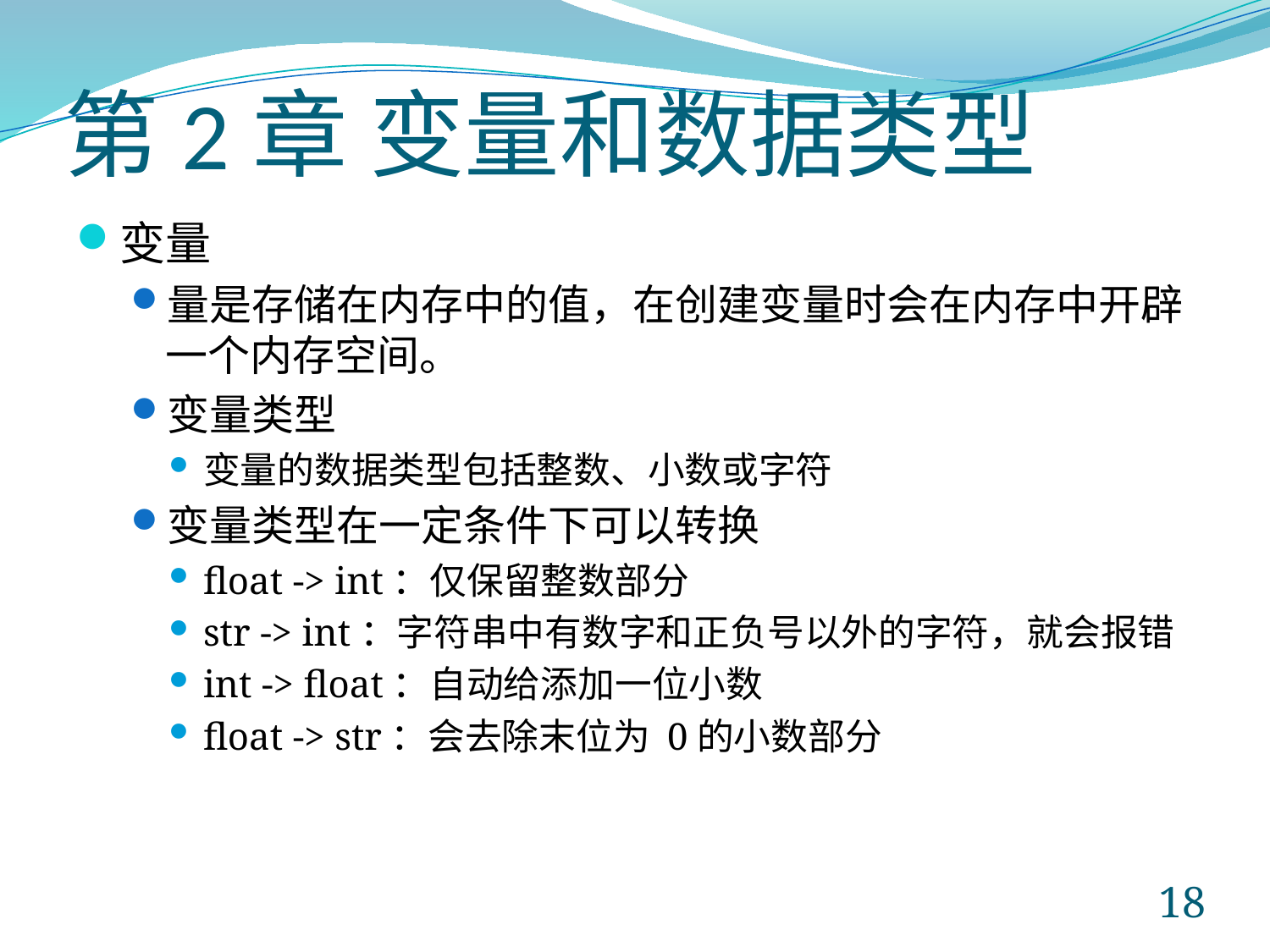

# 第2章 变量和数据类型
变量
量是存储在内存中的值，在创建变量时会在内存中开辟一个内存空间。
变量类型
变量的数据类型包括整数、小数或字符
变量类型在一定条件下可以转换
float -> int：仅保留整数部分
str -> int：字符串中有数字和正负号以外的字符，就会报错
int -> float：自动给添加一位小数
float -> str：会去除末位为 0的小数部分

18